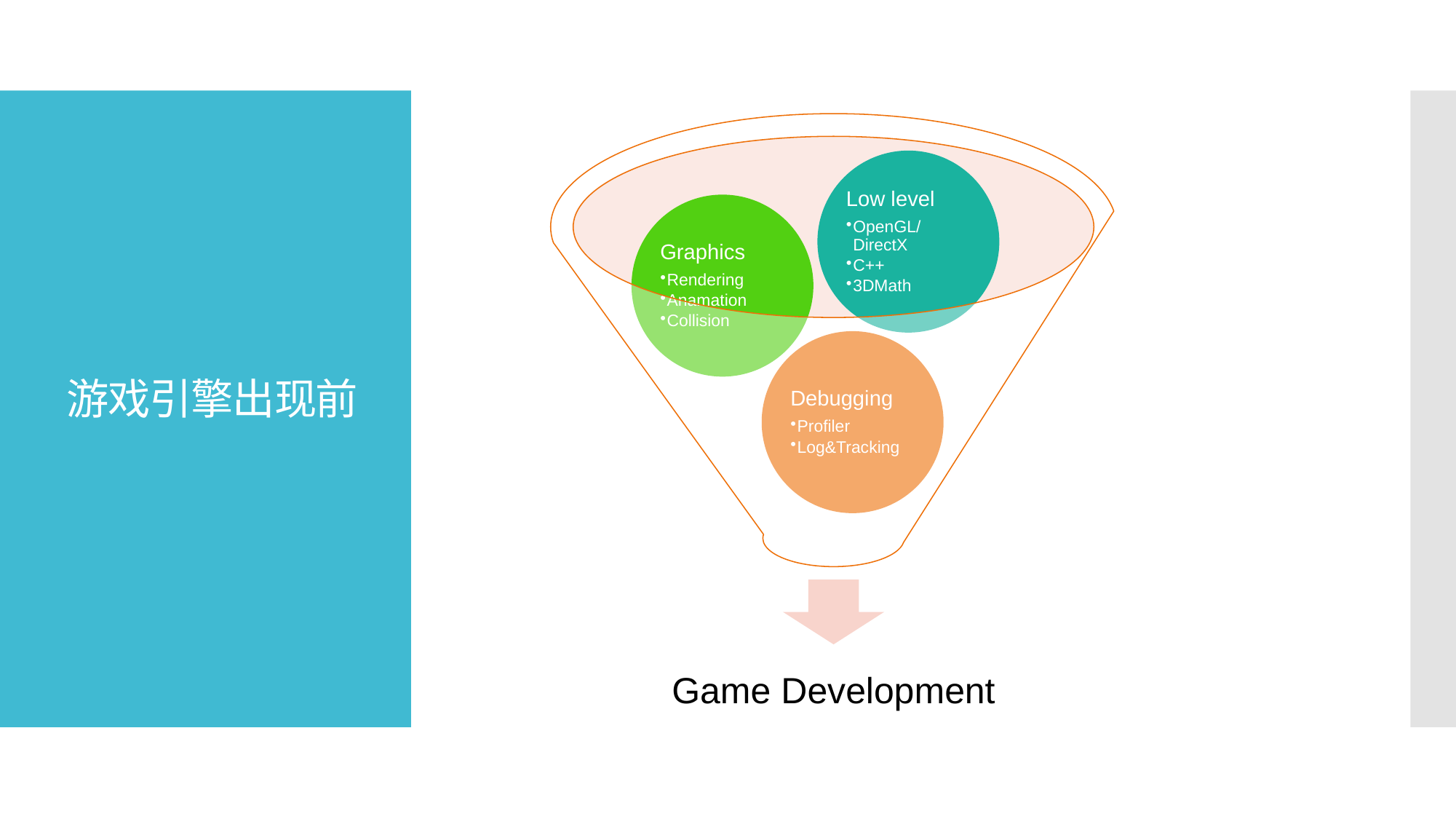

Game Development
Debugging
Profiler
Log&Tracking
Graphics
Rendering
Anamation
Collision
Low level
OpenGL/DirectX
C++
3DMath
 游戏引擎出现前